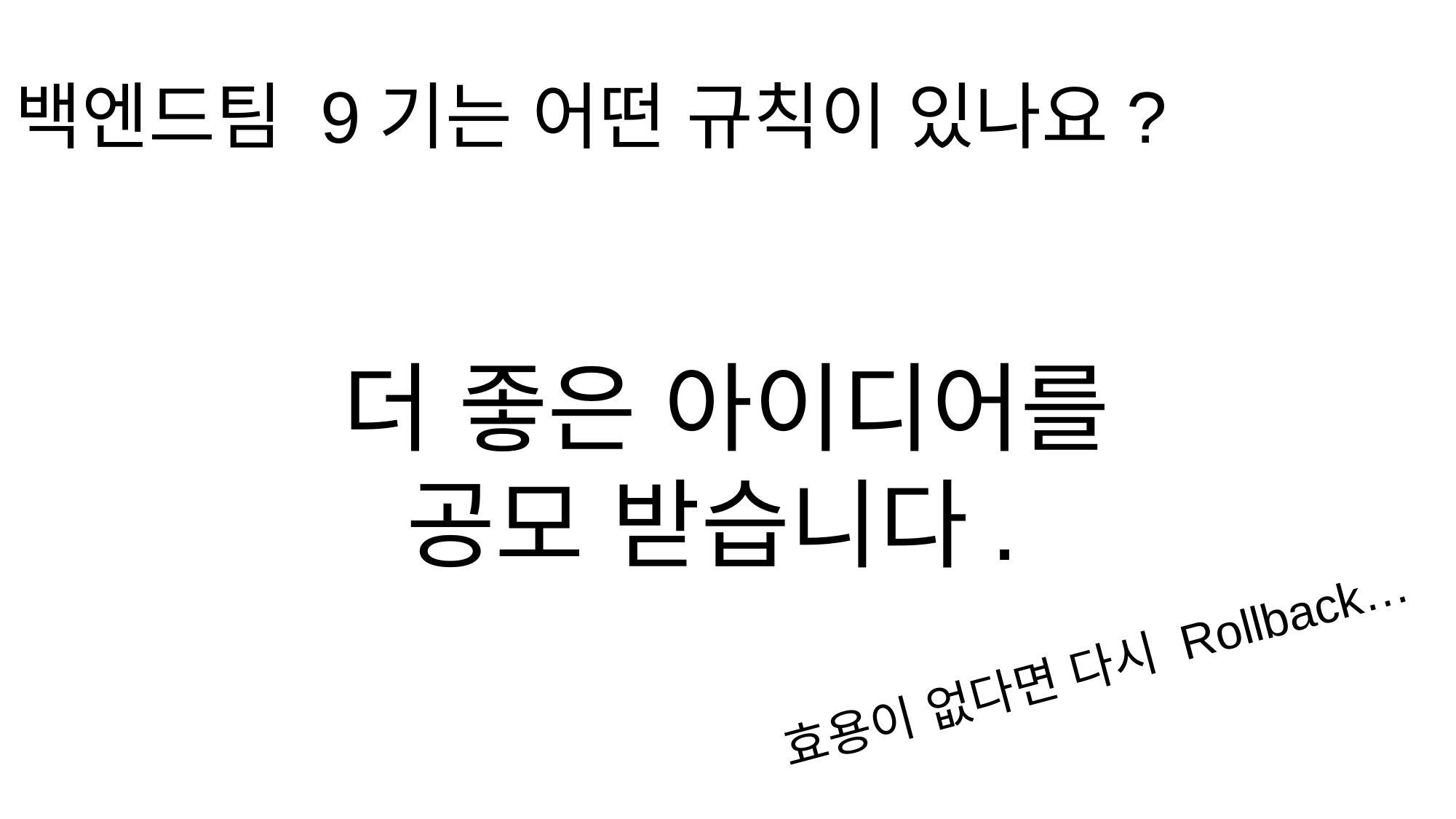

백엔드팀 9기는 어떤 규칙이 있나요?
더 좋은 아이디어를
공모 받습니다.
효용이 없다면 다시 Rollback…